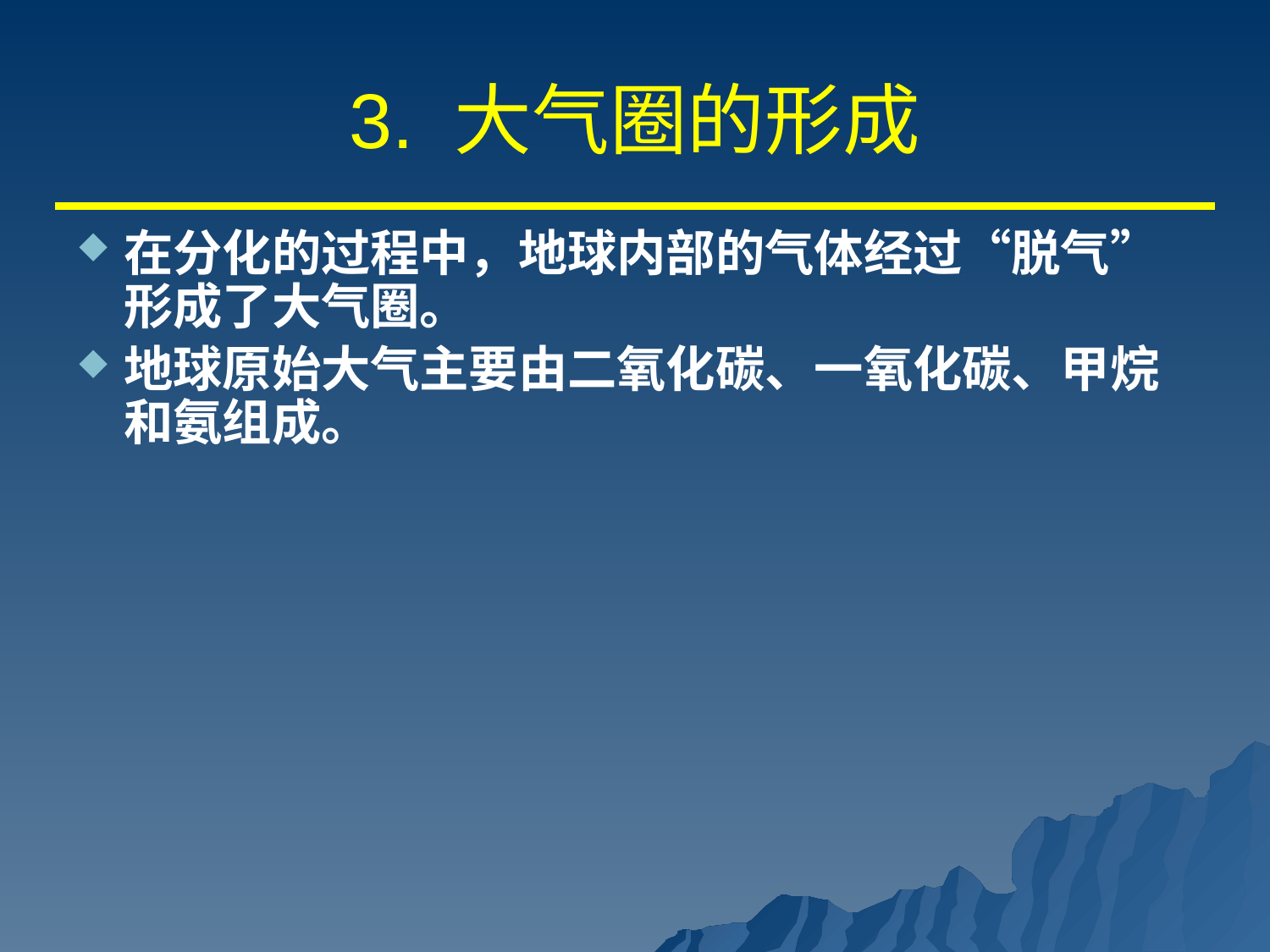

# 3. 大气圈的形成
在分化的过程中，地球内部的气体经过“脱气”形成了大气圈。
地球原始大气主要由二氧化碳、一氧化碳、甲烷和氨组成。